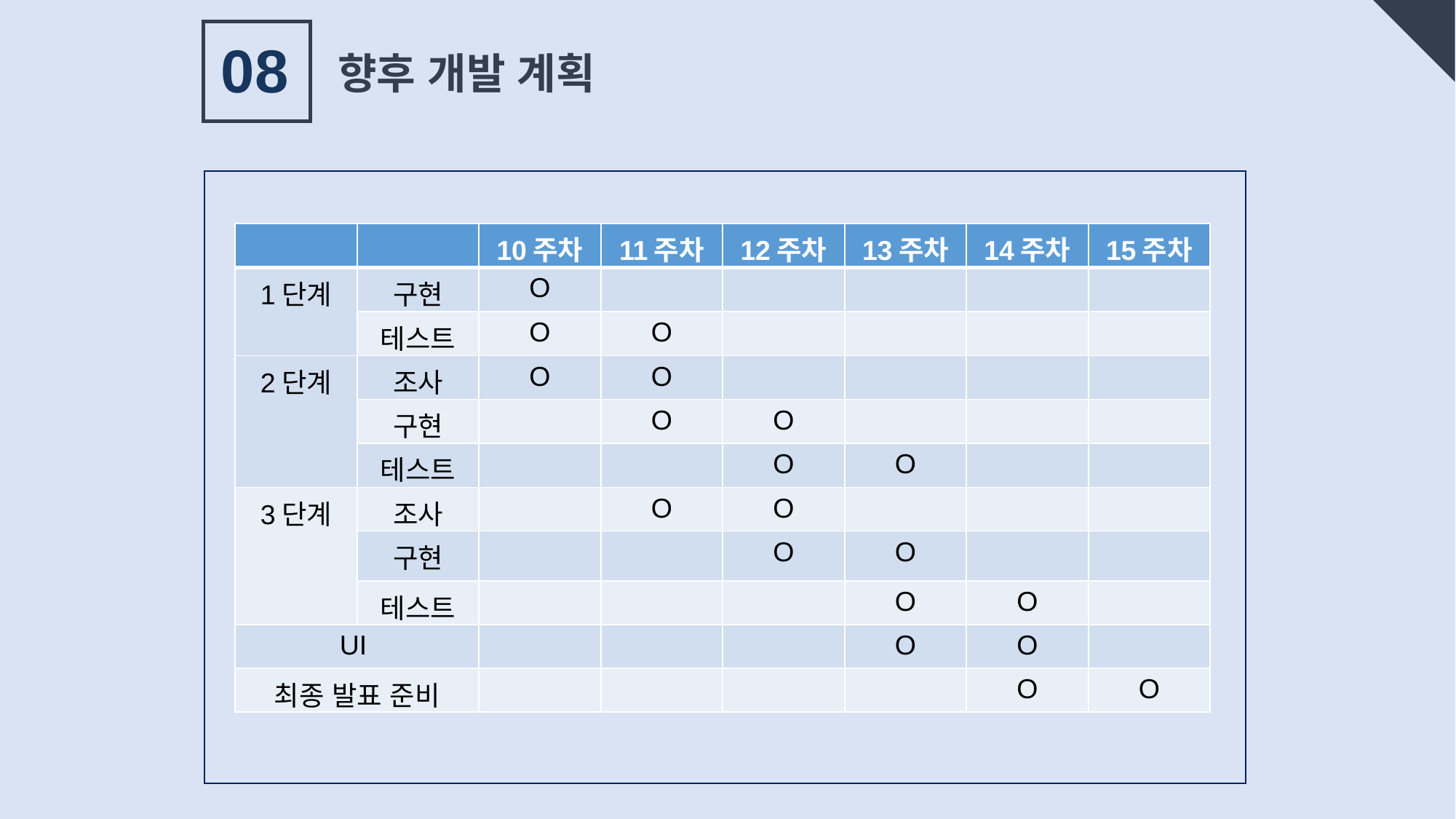

08
향후 개발 계획
1
|  |  | 10주차 | 11주차 | 12주차 | 13주차 | 14주차 | 15주차 |
| --- | --- | --- | --- | --- | --- | --- | --- |
| 1단계 | 구현 | O |  |  |  |  |  |
|  | 테스트 | O | O |  |  |  |  |
| 2단계 | 조사 | O | O |  |  |  |  |
|  | 구현 |  | O | O |  |  |  |
|  | 테스트 |  |  | O | O |  |  |
| 3단계 | 조사 |  | O | O |  |  |  |
|  | 구현 |  |  | O | O |  |  |
|  | 테스트 |  |  |  | O | O |  |
| UI |  |  |  |  | O | O |  |
| 최종 발표 준비 |  |  |  |  |  | O | O |